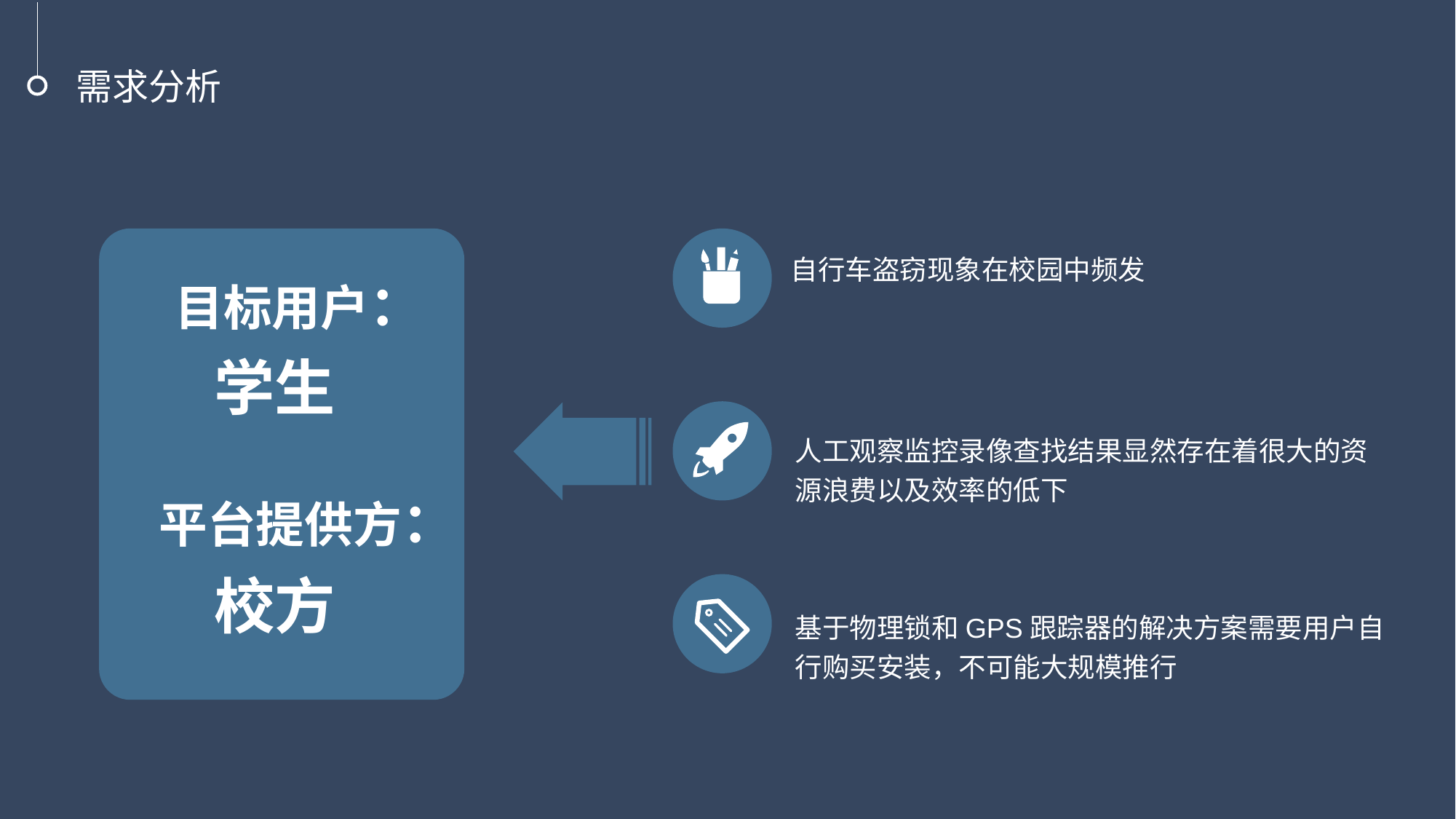

需求分析

自行车盗窃现象在校园中频发
目标用户：
学生

校方

人工观察监控录像查找结果显然存在着很大的资源浪费以及效率的低下
平台提供方：

基于物理锁和GPS跟踪器的解决方案需要用户自行购买安装，不可能大规模推行